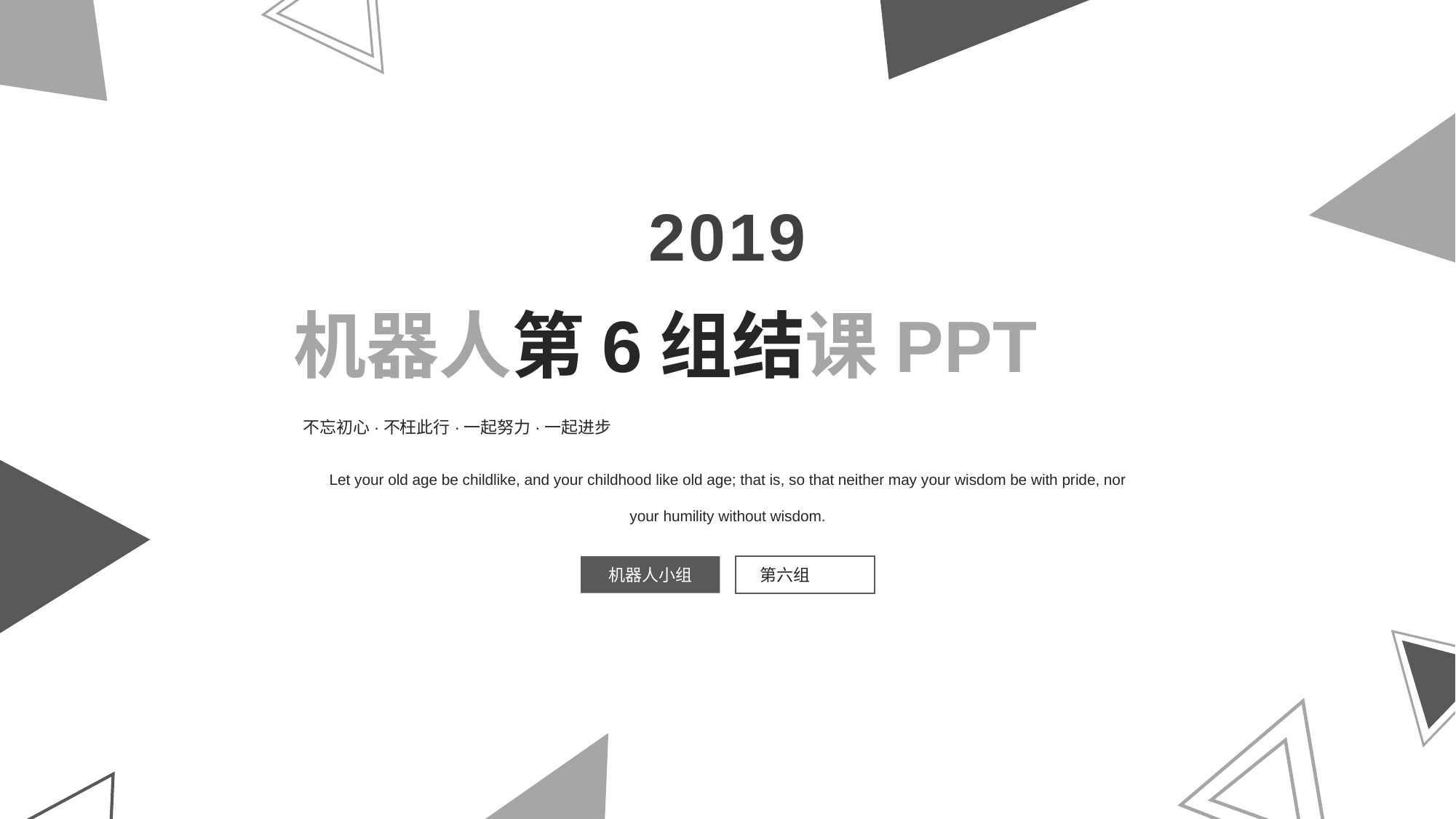

2019
机器人第6组结课PPT
不忘初心·不枉此行·一起努力·一起进步

Let your old age be childlike, and your childhood like old age; that is, so that neither may your wisdom be with pride, nor your humility without wisdom.

机器人小组
第六组